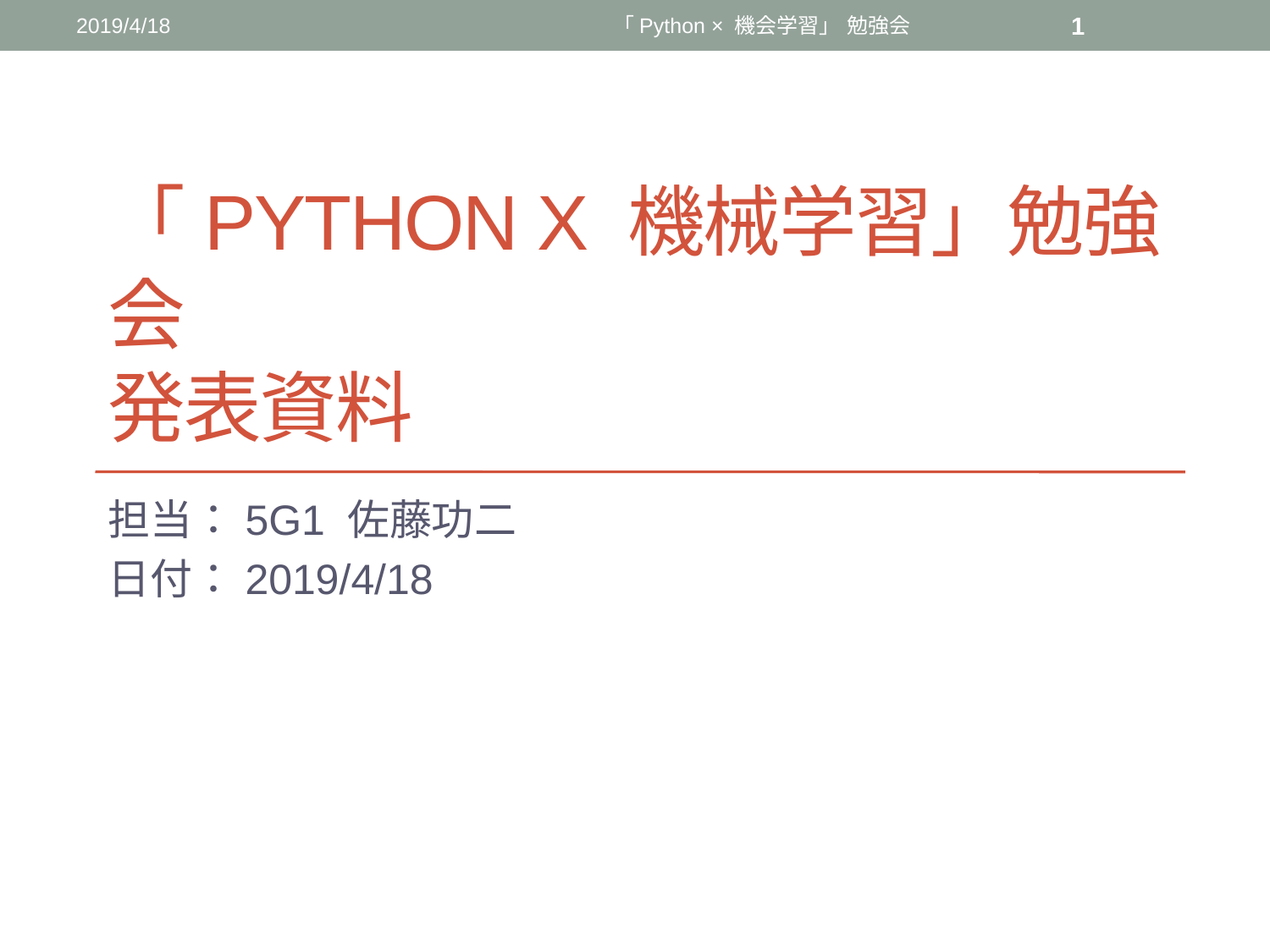

2019/4/18
「Python × 機会学習」 勉強会
1
# 「Python X 機械学習」勉強会 発表資料
担当：5G1 佐藤功二
日付：2019/4/18